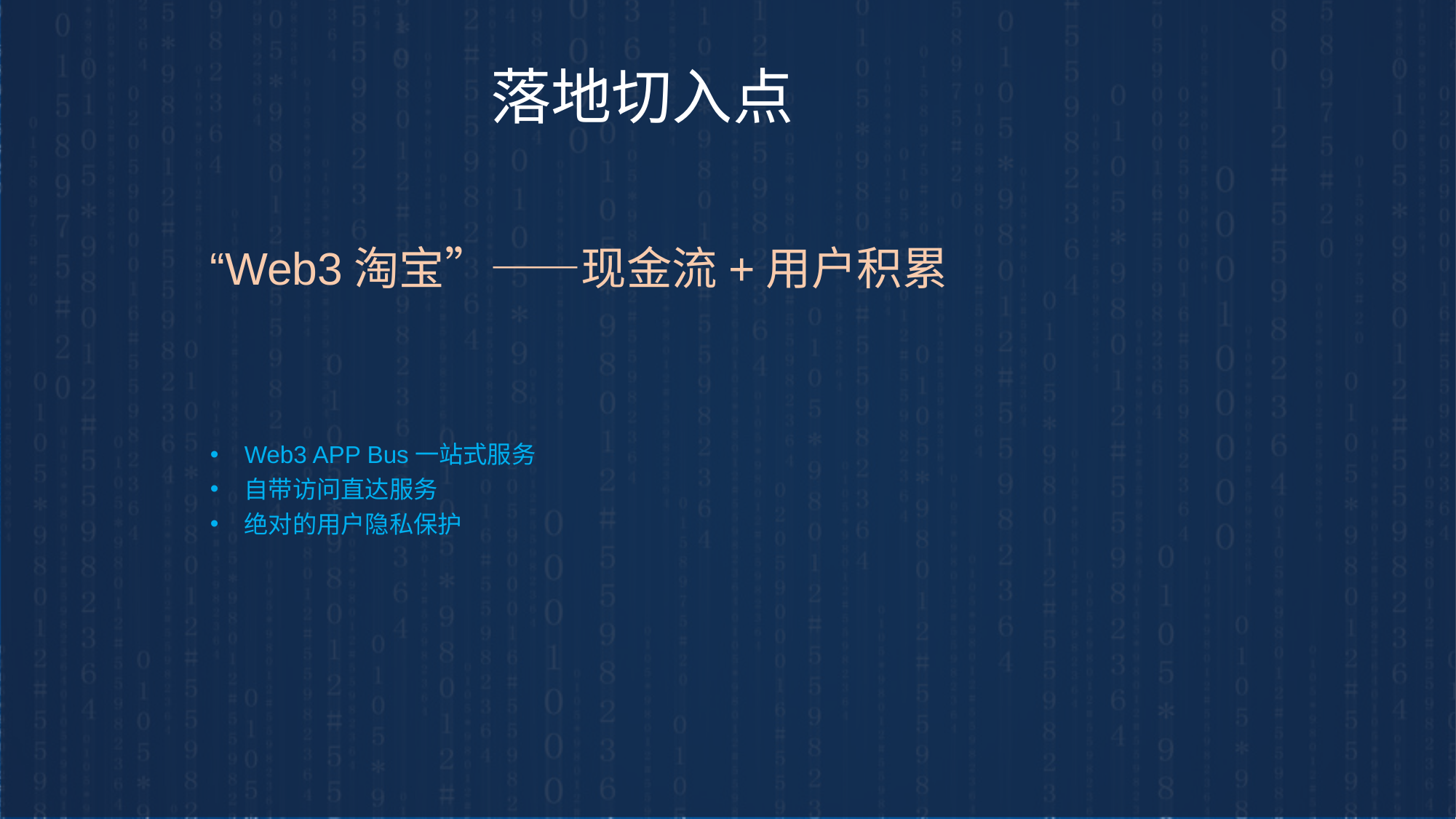

落地切入点

“Web3淘宝”——现金流+用户积累

Web3 APP Bus一站式服务
自带访问直达服务
绝对的用户隐私保护